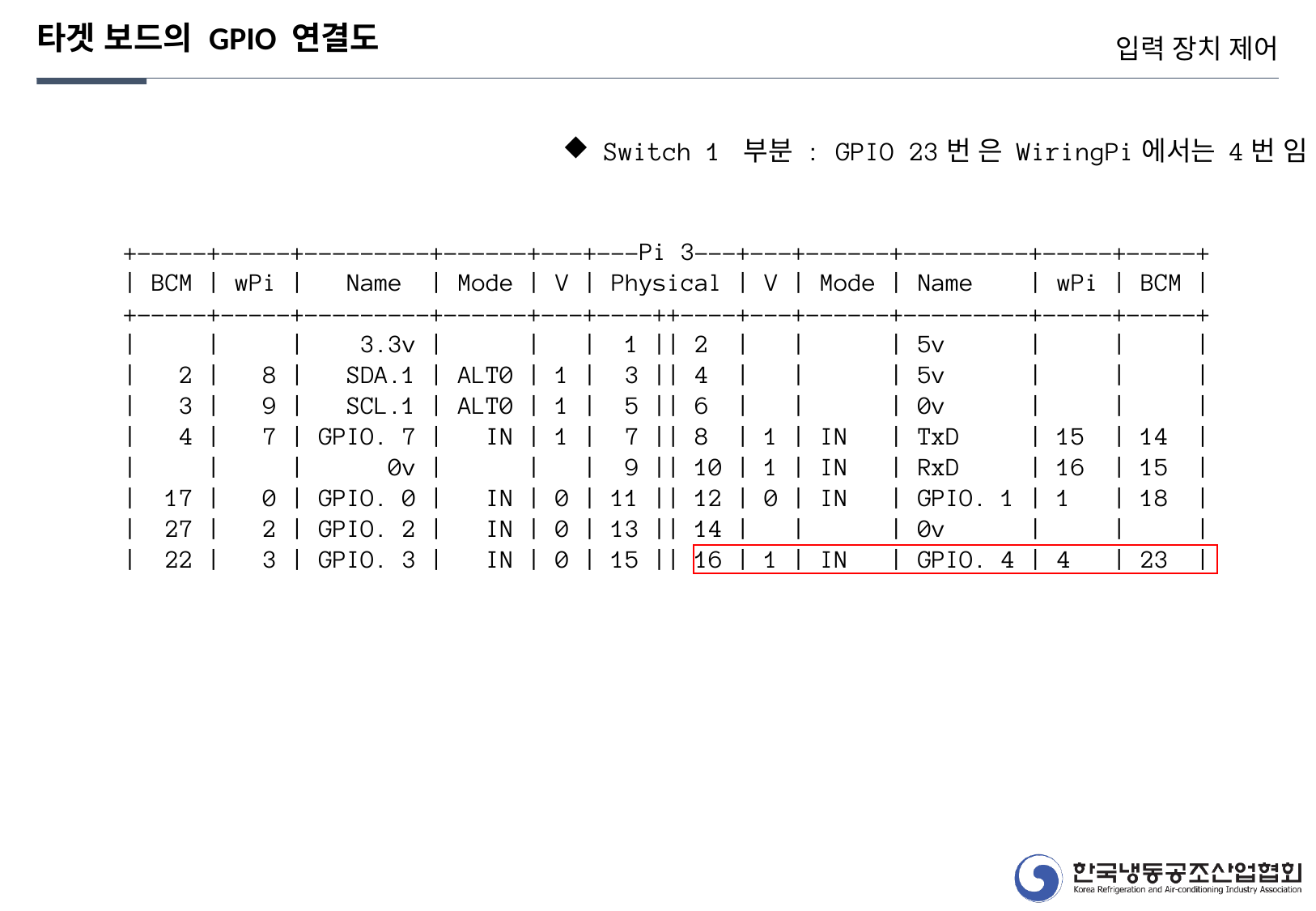

타겟 보드의 GPIO 연결도
입력 장치 제어

 Switch 1 부분 : GPIO 23번 은 WiringPi에서는 4번 임
 +-----+-----+---------+------+---+---Pi 3---+---+------+---------+-----+-----+
 | BCM | wPi |   Name  | Mode | V | Physical | V | Mode | Name    | wPi | BCM |
 +-----+-----+---------+------+---+----++----+---+------+---------+-----+-----+
 |     |     |    3.3v |      |   |  1 || 2  |   |      | 5v      |     |     |
 |   2 |   8 |   SDA.1 | ALT0 | 1 |  3 || 4  |   |      | 5v      |     |     |
 |   3 |   9 |   SCL.1 | ALT0 | 1 |  5 || 6  |   |      | 0v      |     |     |
 |   4 |   7 | GPIO. 7 |   IN | 1 |  7 || 8  | 1 | IN   | TxD     | 15  | 14  |
 |     |     |      0v |      |   |  9 || 10 | 1 | IN   | RxD     | 16  | 15  |
 |  17 |   0 | GPIO. 0 |   IN | 0 | 11 || 12 | 0 | IN   | GPIO. 1 | 1   | 18  |
 |  27 |   2 | GPIO. 2 |   IN | 0 | 13 || 14 |   |      | 0v      |     |     |
 |  22 |   3 | GPIO. 3 |   IN | 0 | 15 || 16 | 1 | IN   | GPIO. 4 | 4   | 23  |